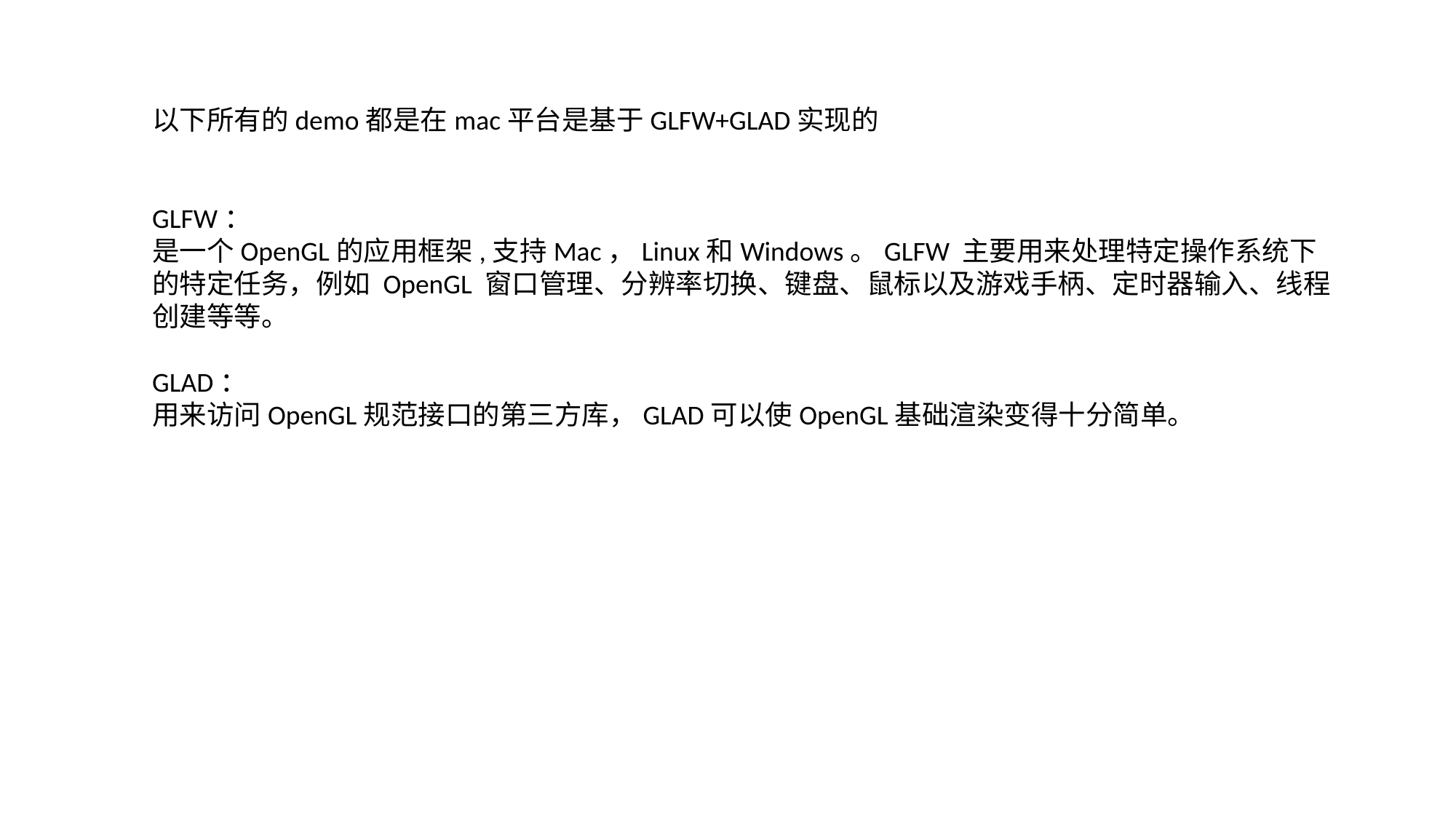

以下所有的demo都是在mac平台是基于GLFW+GLAD实现的

GLFW：
是一个OpenGL的应用框架,支持Mac，Linux和Windows。GLFW 主要用来处理特定操作系统下的特定任务，例如 OpenGL 窗口管理、分辨率切换、键盘、鼠标以及游戏手柄、定时器输入、线程创建等等。

GLAD：
用来访问OpenGL规范接口的第三方库，GLAD可以使OpenGL基础渲染变得十分简单。